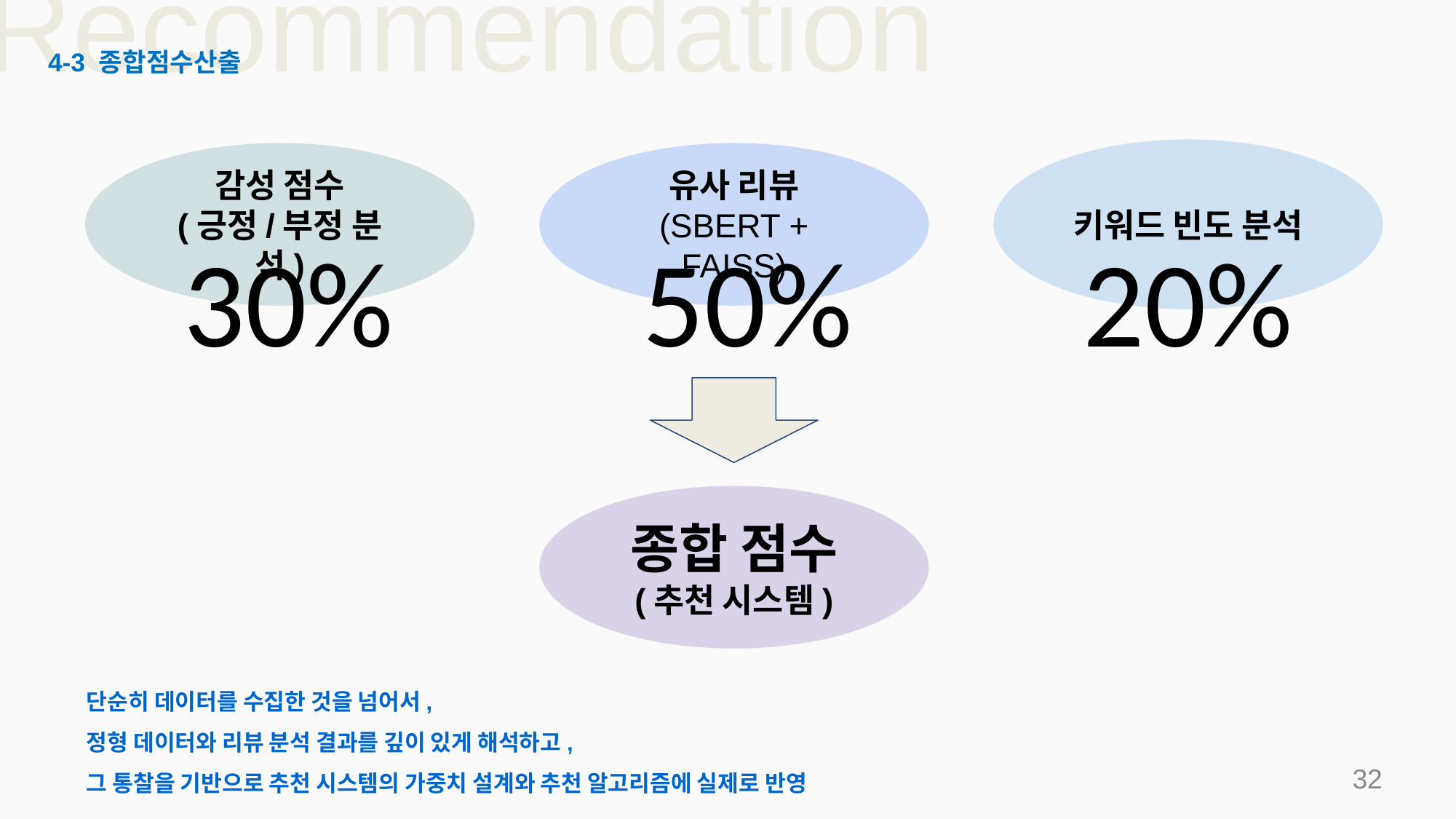

# Recommendation
4-3 종합점수산출
키워드 빈도 분석
감성 점수
(긍정/부정 분석)
유사 리뷰
(SBERT + FAISS)
30%
50%
20%

종합 점수
(추천 시스템)
단순히 데이터를 수집한 것을 넘어서,
정형 데이터와 리뷰 분석 결과를 깊이 있게 해석하고,
그 통찰을 기반으로 추천 시스템의 가중치 설계와 추천 알고리즘에 실제로 반영
32